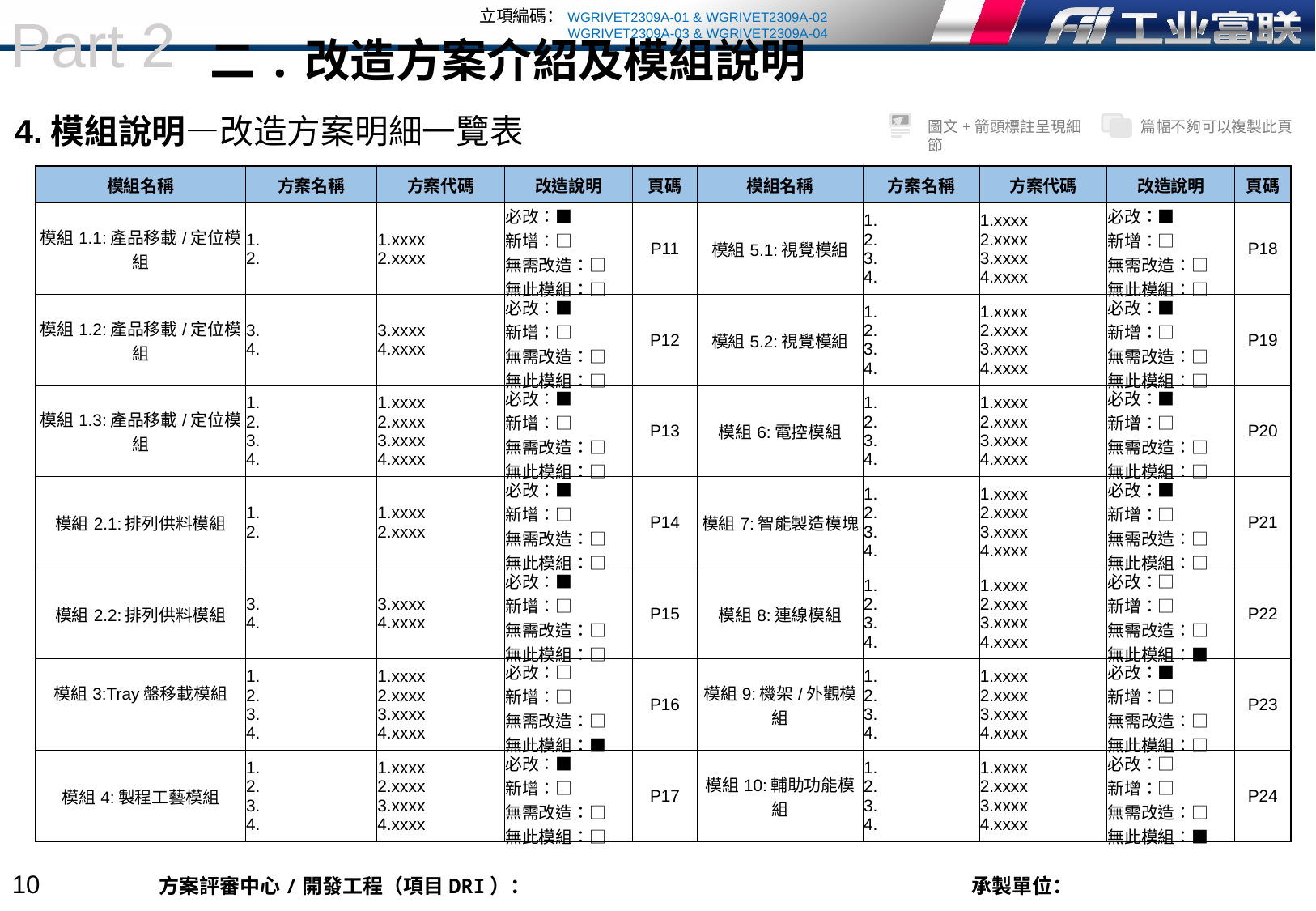

Part 2
二.改造方案介紹及模組說明
4.模組說明—改造方案明細一覽表
| 模組名稱 | 方案名稱 | 方案代碼 | 改造說明 | 頁碼 | 模組名稱 | 方案名稱 | 方案代碼 | 改造說明 | 頁碼 |
| --- | --- | --- | --- | --- | --- | --- | --- | --- | --- |
| 模組1.1:產品移載/定位模組 | 1. 2. | 1.xxxx 2.xxxx | 必改：■ 新增：□ 無需改造：□ 無此模組：□ | P11 | 模組5.1:視覺模組 | 1. 2. 3. 4. | 1.xxxx 2.xxxx 3.xxxx 4.xxxx | 必改：■ 新增：□ 無需改造：□ 無此模組：□ | P18 |
| 模組1.2:產品移載/定位模組 | 3. 4. | 3.xxxx 4.xxxx | 必改：■ 新增：□ 無需改造：□ 無此模組：□ | P12 | 模組5.2:視覺模組 | 1. 2. 3. 4. | 1.xxxx 2.xxxx 3.xxxx 4.xxxx | 必改：■ 新增：□ 無需改造：□ 無此模組：□ | P19 |
| 模組1.3:產品移載/定位模組 | 1. 2. 3. 4. | 1.xxxx 2.xxxx 3.xxxx 4.xxxx | 必改：■ 新增：□ 無需改造：□ 無此模組：□ | P13 | 模組6:電控模組 | 1. 2. 3. 4. | 1.xxxx 2.xxxx 3.xxxx 4.xxxx | 必改：■ 新增：□ 無需改造：□ 無此模組：□ | P20 |
| 模組2.1:排列供料模組 | 1. 2. | 1.xxxx 2.xxxx | 必改：■ 新增：□ 無需改造：□ 無此模組：□ | P14 | 模組7:智能製造模塊 | 1. 2. 3. 4. | 1.xxxx 2.xxxx 3.xxxx 4.xxxx | 必改：■ 新增：□ 無需改造：□ 無此模組：□ | P21 |
| 模組2.2:排列供料模組 | 3. 4. | 3.xxxx 4.xxxx | 必改：■ 新增：□ 無需改造：□ 無此模組：□ | P15 | 模組8:連線模組 | 1. 2. 3. 4. | 1.xxxx 2.xxxx 3.xxxx 4.xxxx | 必改：□ 新增：□ 無需改造：□ 無此模組：■ | P22 |
| 模組3:Tray盤移載模組 | 1. 2. 3. 4. | 1.xxxx 2.xxxx 3.xxxx 4.xxxx | 必改：□ 新增：□ 無需改造：□ 無此模組：■ | P16 | 模組9:機架/外觀模組 | 1. 2. 3. 4. | 1.xxxx 2.xxxx 3.xxxx 4.xxxx | 必改：■ 新增：□ 無需改造：□ 無此模組：□ | P23 |
| 模組4:製程工藝模組 | 1. 2. 3. 4. | 1.xxxx 2.xxxx 3.xxxx 4.xxxx | 必改：■ 新增：□ 無需改造：□ 無此模組：□ | P17 | 模組10:輔助功能模組 | 1. 2. 3. 4. | 1.xxxx 2.xxxx 3.xxxx 4.xxxx | 必改：□ 新增：□ 無需改造：□ 無此模組：■ | P24 |
10